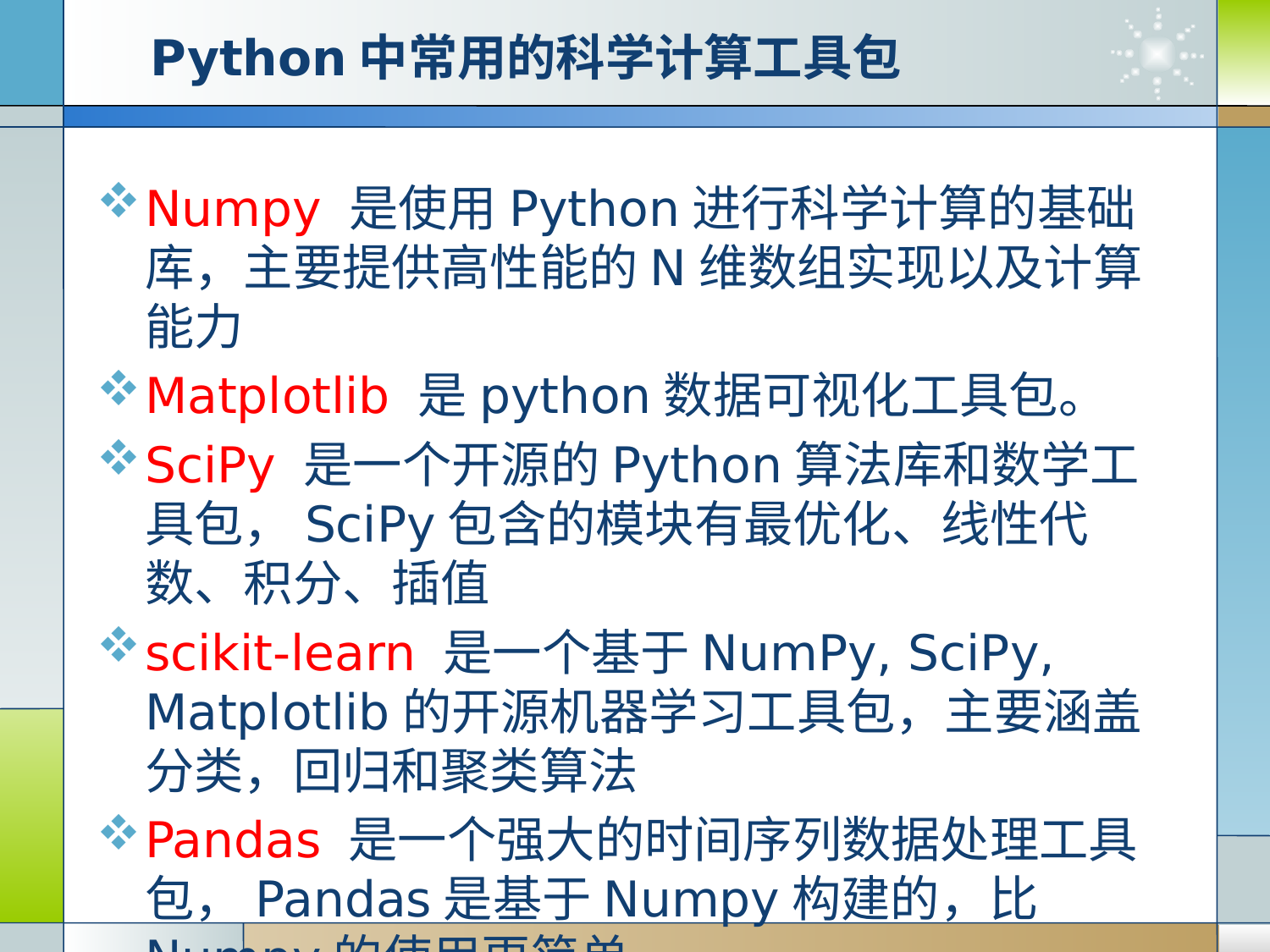

# Python中常用的科学计算工具包
Numpy 是使用Python进行科学计算的基础库，主要提供高性能的N维数组实现以及计算能力
Matplotlib 是python数据可视化工具包。
SciPy 是一个开源的Python算法库和数学工具包，SciPy包含的模块有最优化、线性代数、积分、插值
scikit-learn 是一个基于NumPy, SciPy, Matplotlib的开源机器学习工具包，主要涵盖分类，回归和聚类算法
Pandas 是一个强大的时间序列数据处理工具包，Pandas是基于Numpy构建的，比Numpy的使用更简单
60